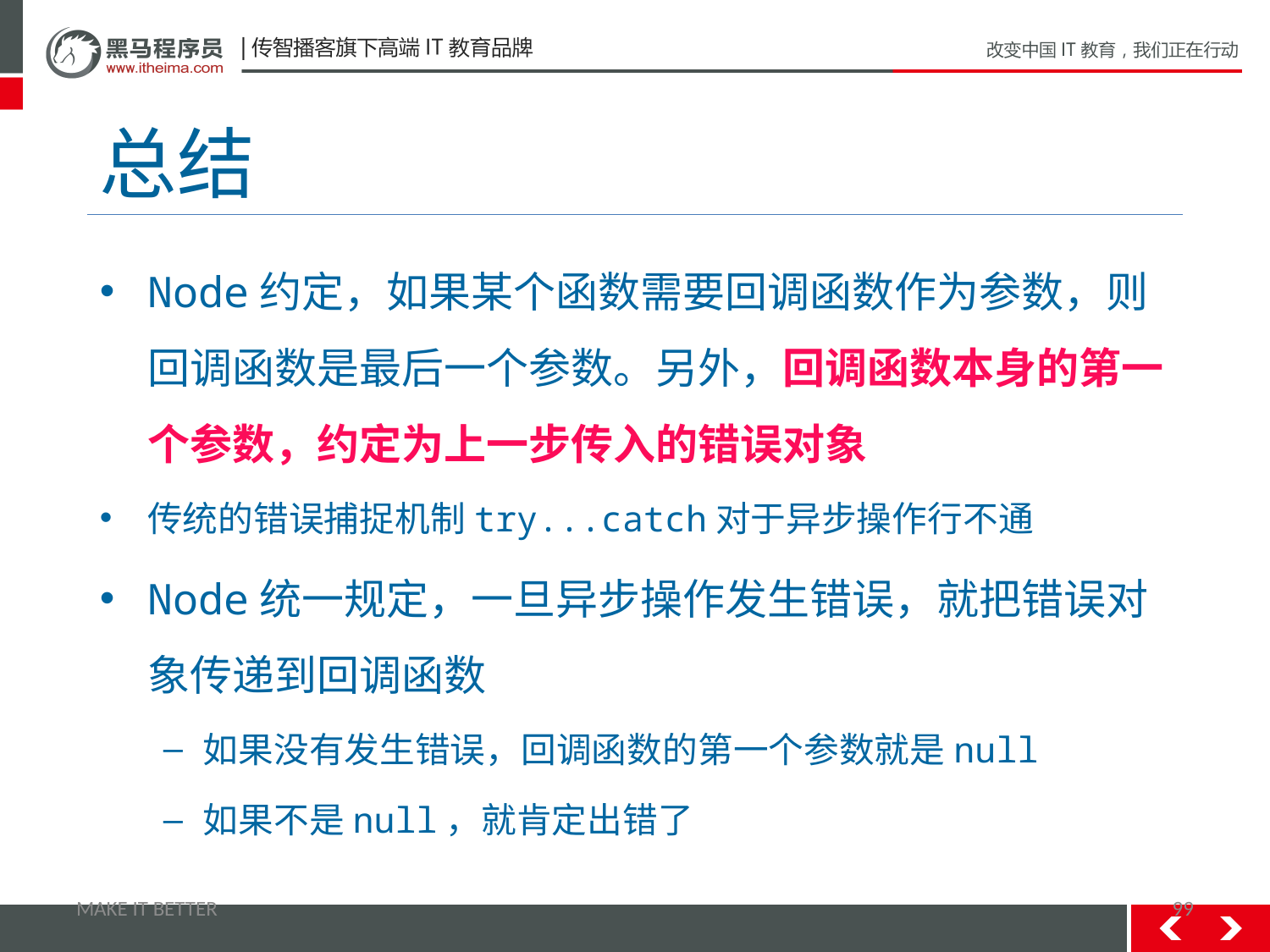

# 总结
Node约定，如果某个函数需要回调函数作为参数，则回调函数是最后一个参数。另外，回调函数本身的第一个参数，约定为上一步传入的错误对象
传统的错误捕捉机制try...catch对于异步操作行不通
Node统一规定，一旦异步操作发生错误，就把错误对象传递到回调函数
如果没有发生错误，回调函数的第一个参数就是null
如果不是null，就肯定出错了
MAKE IT BETTER
99